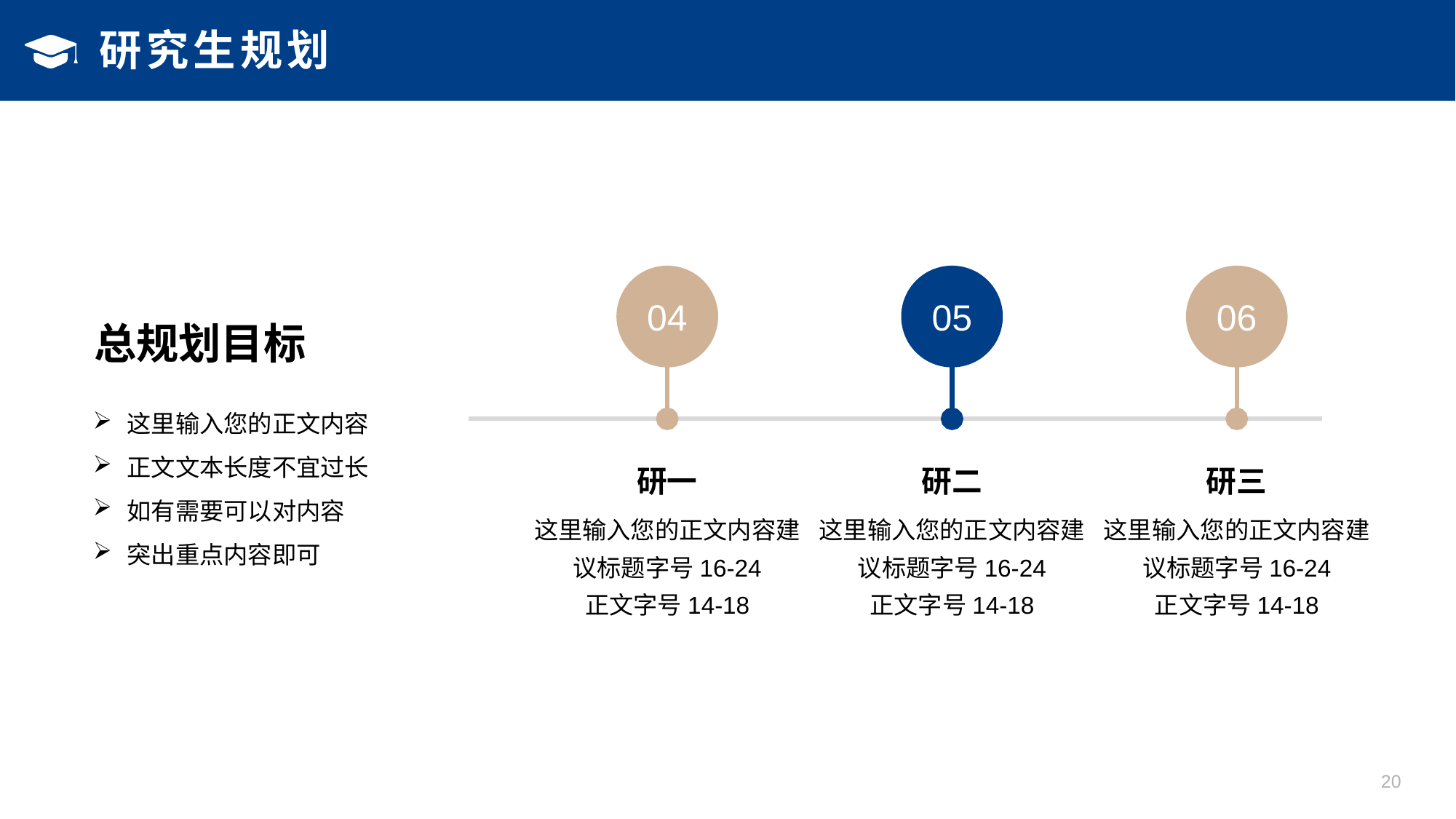

# 研究生规划

04
05
06
研一
这里输入您的正文内容建议标题字号16-24
正文字号14-18
研二
这里输入您的正文内容建议标题字号16-24
正文字号14-18
研三
这里输入您的正文内容建议标题字号16-24
正文字号14-18
总规划目标
这里输入您的正文内容
正文文本长度不宜过长
如有需要可以对内容
突出重点内容即可
20